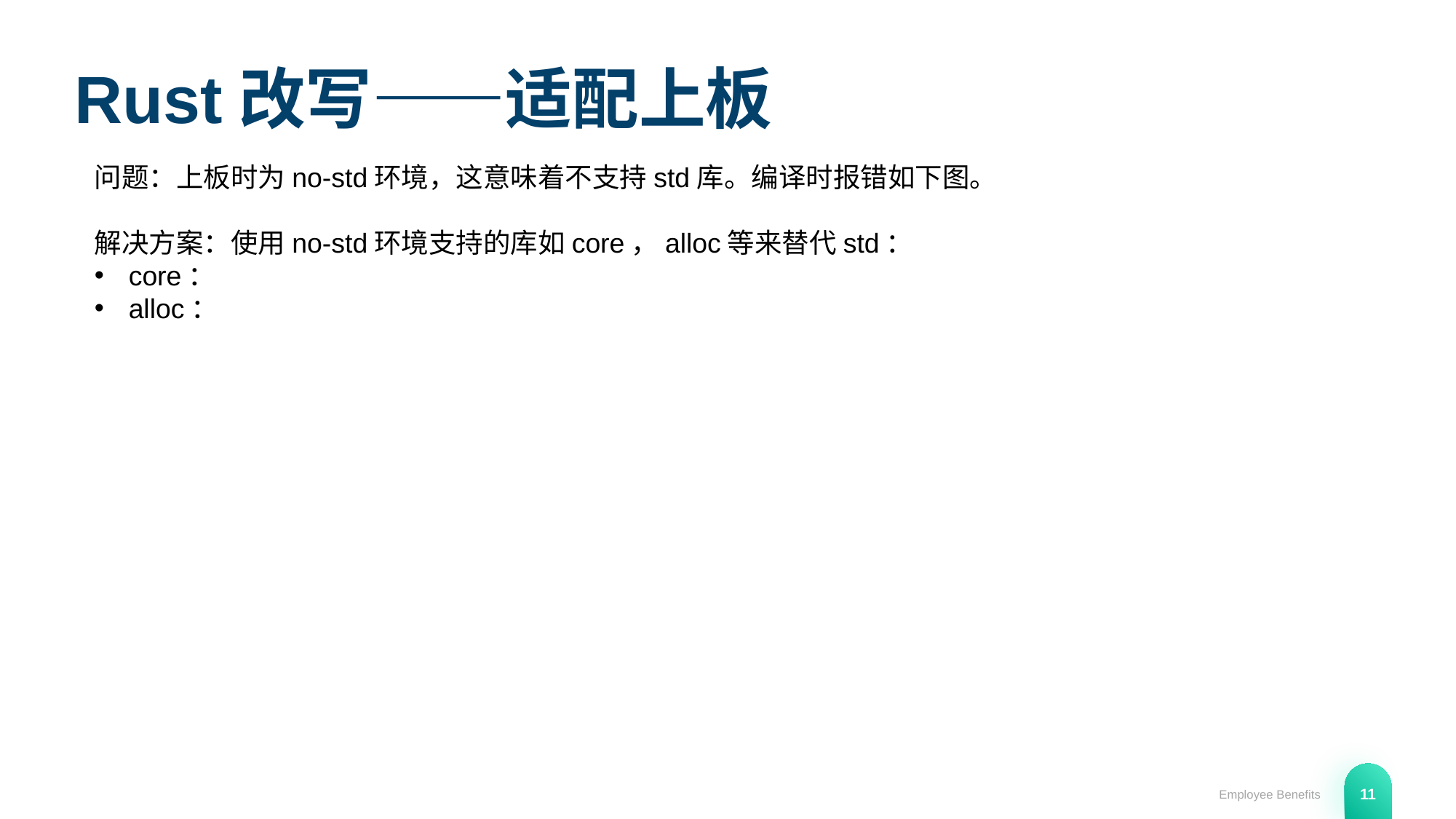

# Rust改写——适配上板
问题：上板时为no-std环境，这意味着不支持std库。编译时报错如下图。

解决方案：使用no-std环境支持的库如core，alloc等来替代std：
core：
alloc：